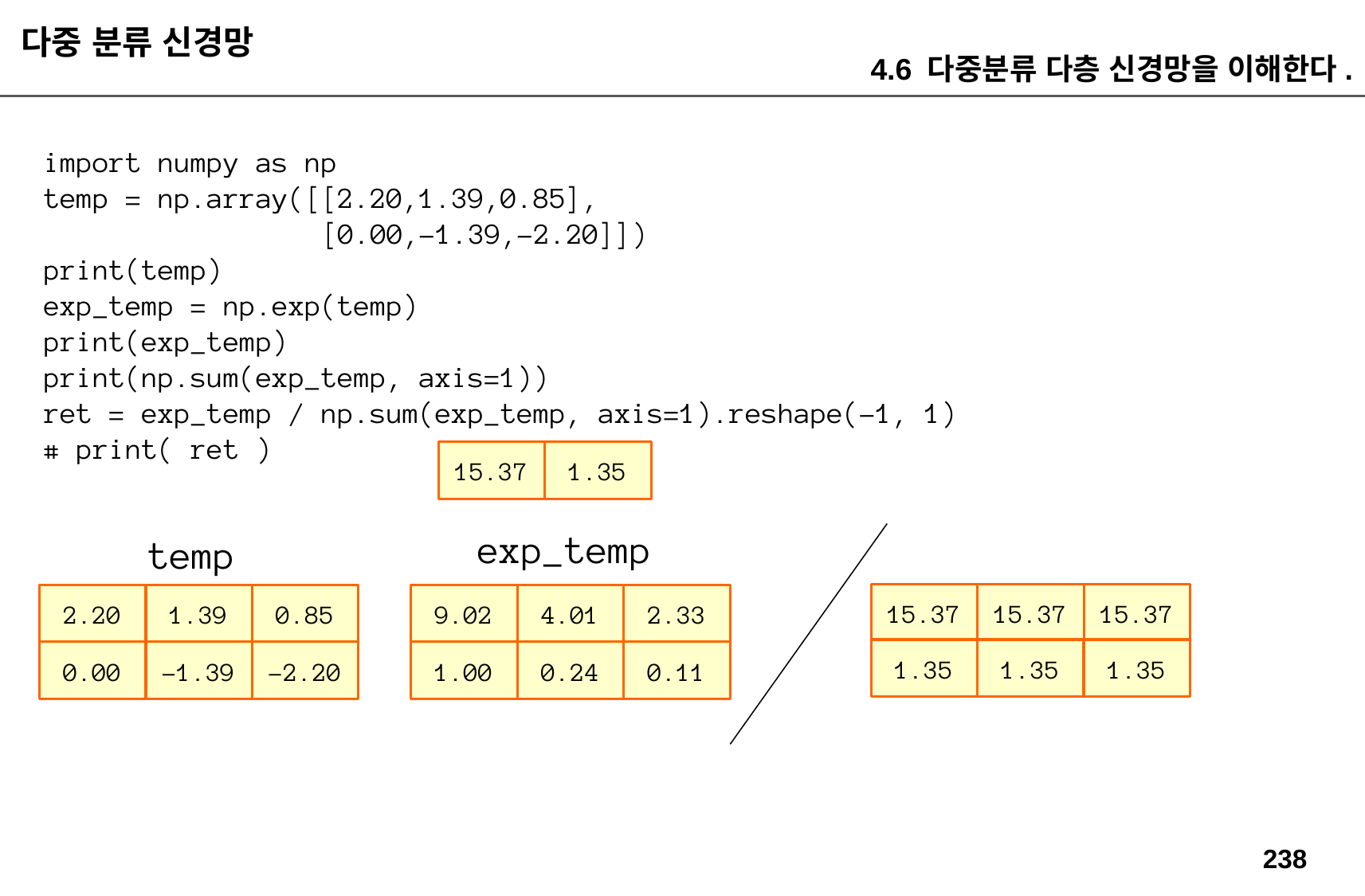

다중 분류 신경망
4.6 다중분류 다층 신경망을 이해한다.
import numpy as np
temp = np.array([[2.20,1.39,0.85],
                 [0.00,-1.39,-2.20]])
print(temp)
exp_temp = np.exp(temp)
print(exp_temp)
print(np.sum(exp_temp, axis=1))
ret = exp_temp / np.sum(exp_temp, axis=1).reshape(-1, 1)
# print( ret )
1.35
15.37
exp_temp
temp
15.37
15.37
15.37
2.20
1.39
0.85
9.02
4.01
2.33
1.35
1.35
1.35
0.00
-1.39
-2.20
1.00
0.24
0.11